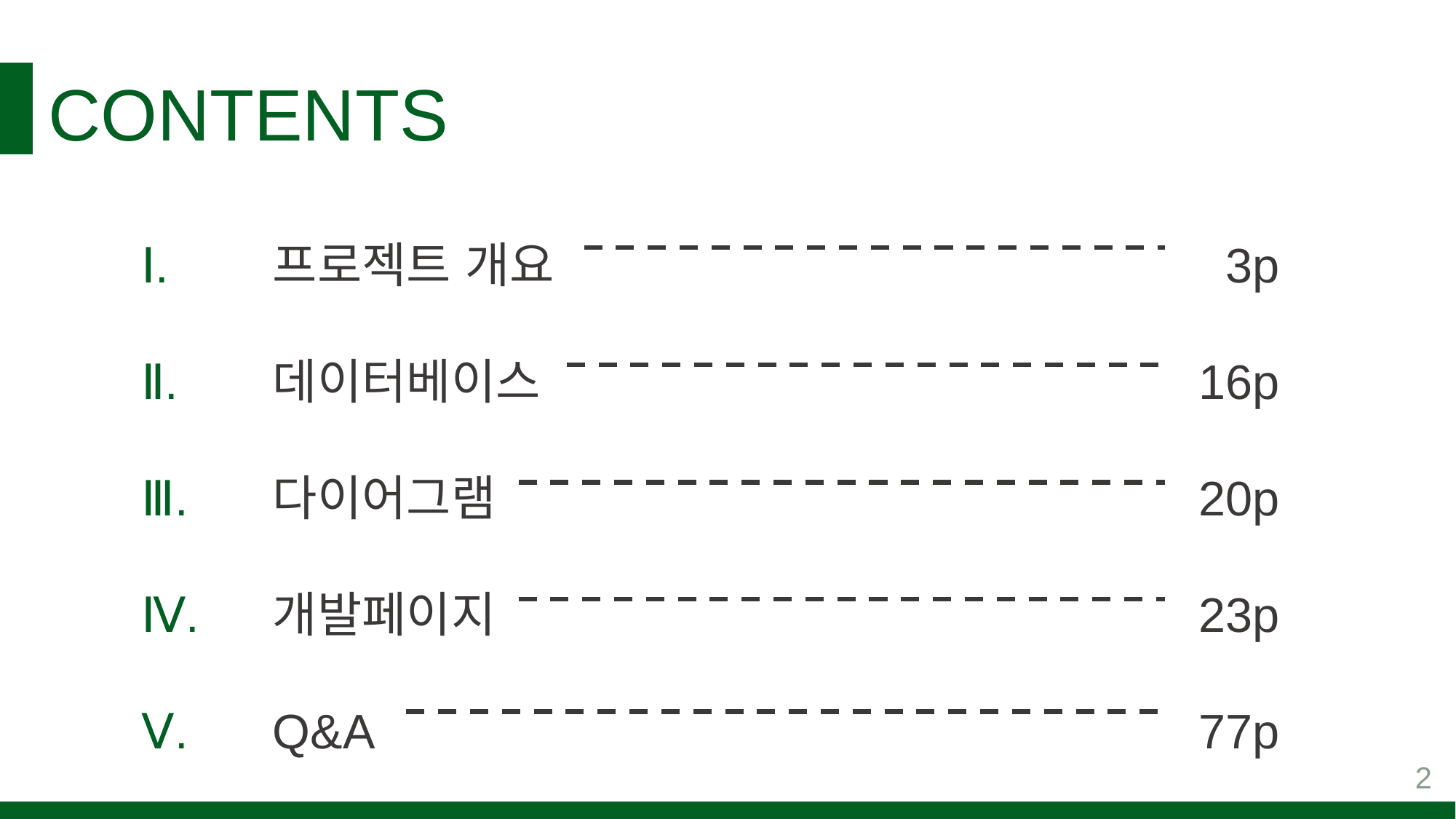

Ⅰ.
Ⅱ.
Ⅲ.
Ⅳ.
Ⅴ.
프로젝트 개요
데이터베이스
다이어그램
개발페이지
Q&A
3p
16p
20p
23p
77p
2